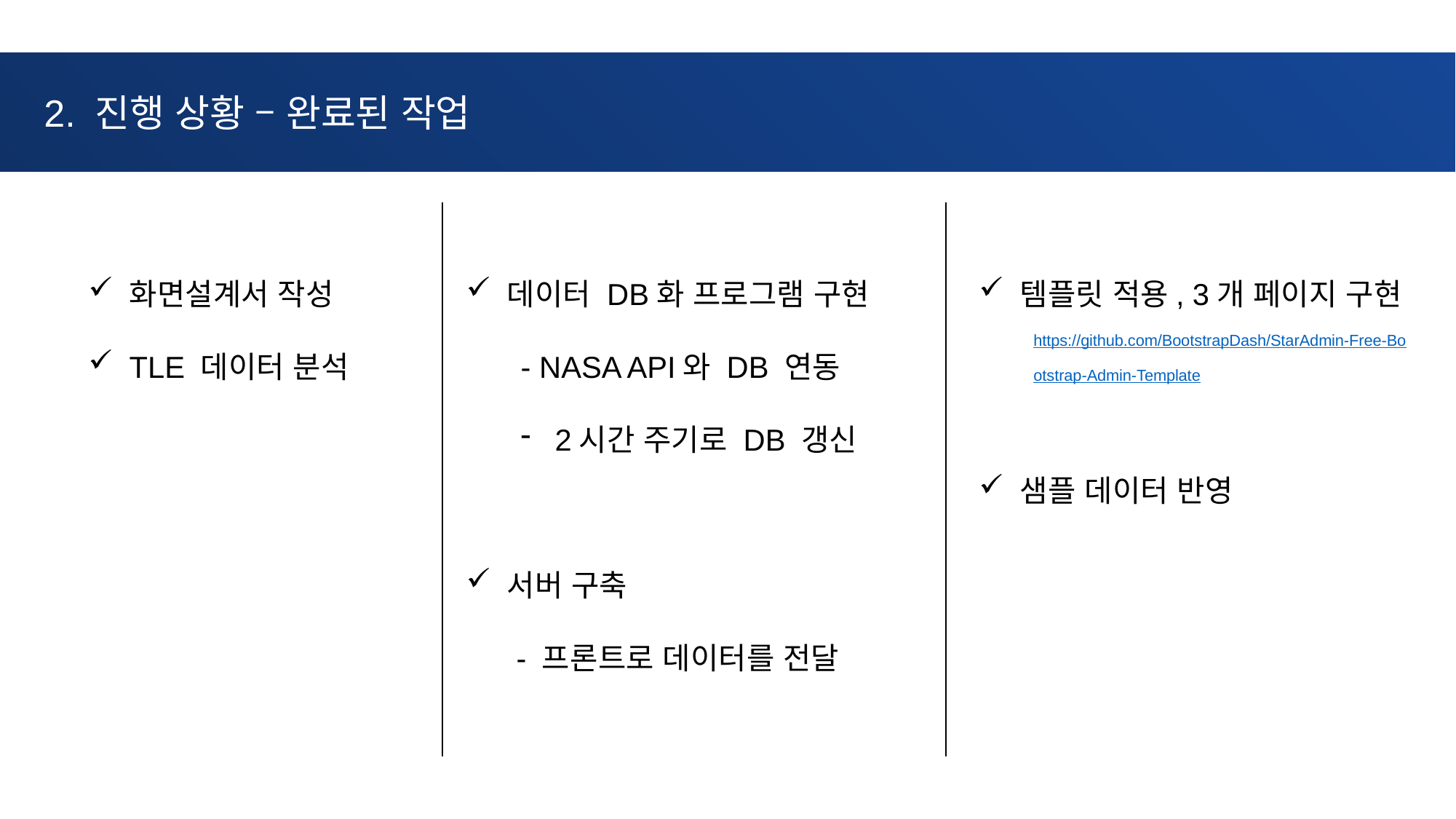

2. 진행 상황 – 완료된 작업
|  |  |  |
| --- | --- | --- |
화면설계서 작성
TLE 데이터 분석

데이터 DB화 프로그램 구현
- NASA API와 DB 연동
2시간 주기로 DB 갱신

서버 구축
      - 프론트로 데이터를 전달
템플릿 적용, 3개 페이지 구현
https://github.com/BootstrapDash/StarAdmin-Free-Bootstrap-Admin-Template

샘플 데이터 반영